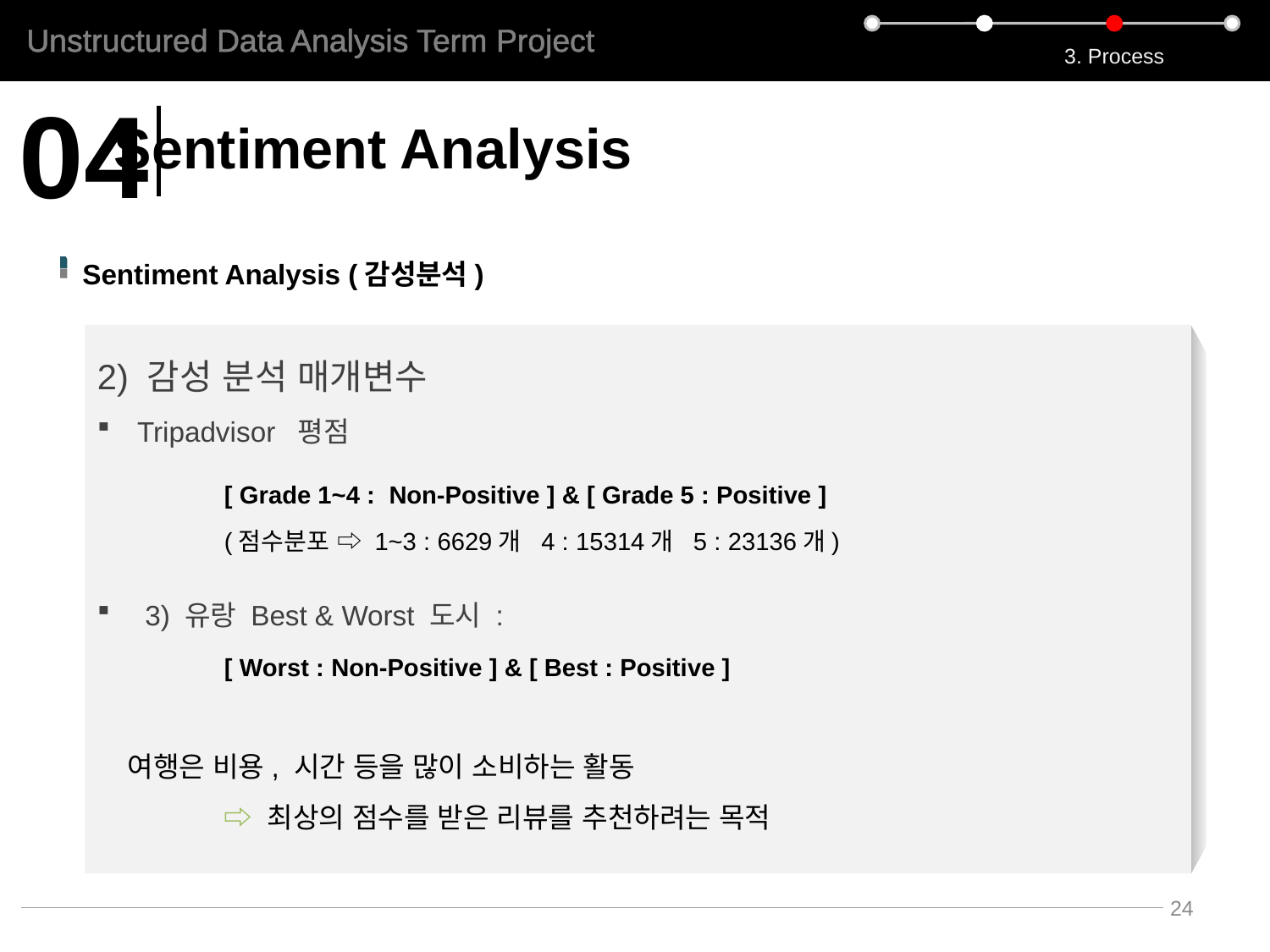

Unstructured Data Analysis Term Project

3. Process
04
Sentiment Analysis
Sentiment Analysis (감성분석)

2) 감성 분석 매개변수
Tripadvisor  평점
	[ Grade 1~4 :  Non-Positive ] & [ Grade 5 : Positive ]
	(점수분포 ⇨ 1~3 : 6629개  4 : 15314개  5 : 23136개)

3) 유랑 Best & Worst 도시 :
	[ Worst : Non-Positive ] & [ Best : Positive ]
   여행은 비용, 시간 등을 많이 소비하는 활동
	⇨ 최상의 점수를 받은 리뷰를 추천하려는 목적
24